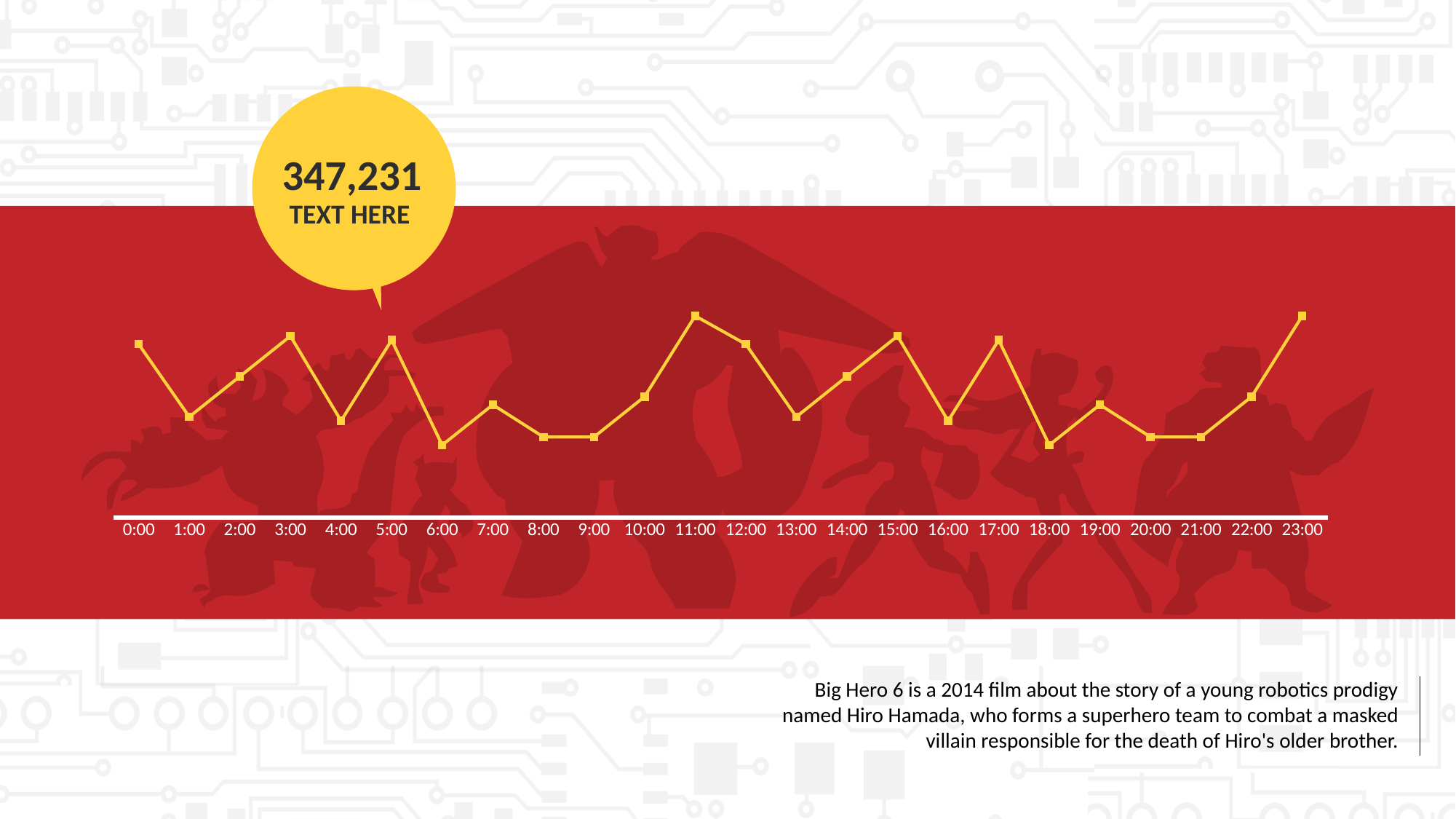

347,231
TEXT HERE

### Chart

| Category | 系列 1 |
|---|---|
| 0 | 4.3 |
| 0.0416666666666667 | 2.5 |
| 0.0833333333333333 | 3.5 |
| 0.125 | 4.5 |
| 0.166666666666667 | 2.4 |
| 0.208333333333333 | 4.4 |
| 0.25 | 1.8 |
| 0.291666666666667 | 2.8 |
| 0.333333333333333 | 2.0 |
| 0.375 | 2.0 |
| 0.416666666666667 | 3.0 |
| 0.458333333333333 | 5.0 |
| 0.5 | 4.3 |
| 0.541666666666667 | 2.5 |
| 0.583333333333333 | 3.5 |
| 0.625 | 4.5 |
| 0.666666666666667 | 2.4 |
| 0.708333333333333 | 4.4 |
| 0.75 | 1.8 |
| 0.791666666666667 | 2.8 |
| 0.833333333333333 | 2.0 |
| 0.875 | 2.0 |
| 0.916666666666667 | 3.0 |
| 0.958333333333333 | 5.0 |
Big Hero 6 is a 2014 film about the story of a young robotics prodigy named Hiro Hamada, who forms a superhero team to combat a masked villain responsible for the death of Hiro's older brother.